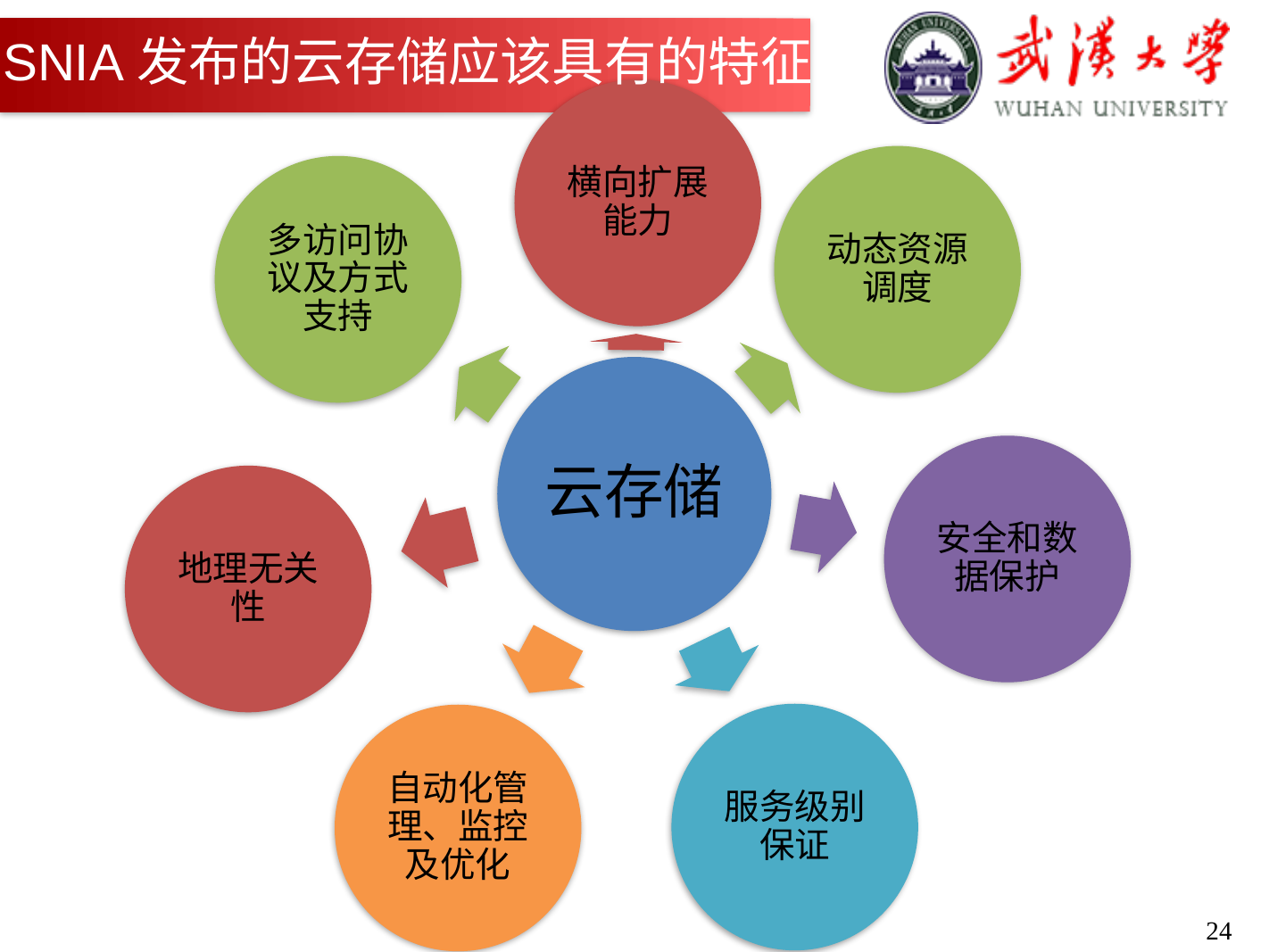

云存储

横向扩展能力

动态资源调度

安全和数据保护

服务级别保证

自动化管理、监控及优化

地理无关性

多访问协议及方式支持
SNIA发布的云存储应该具有的特征